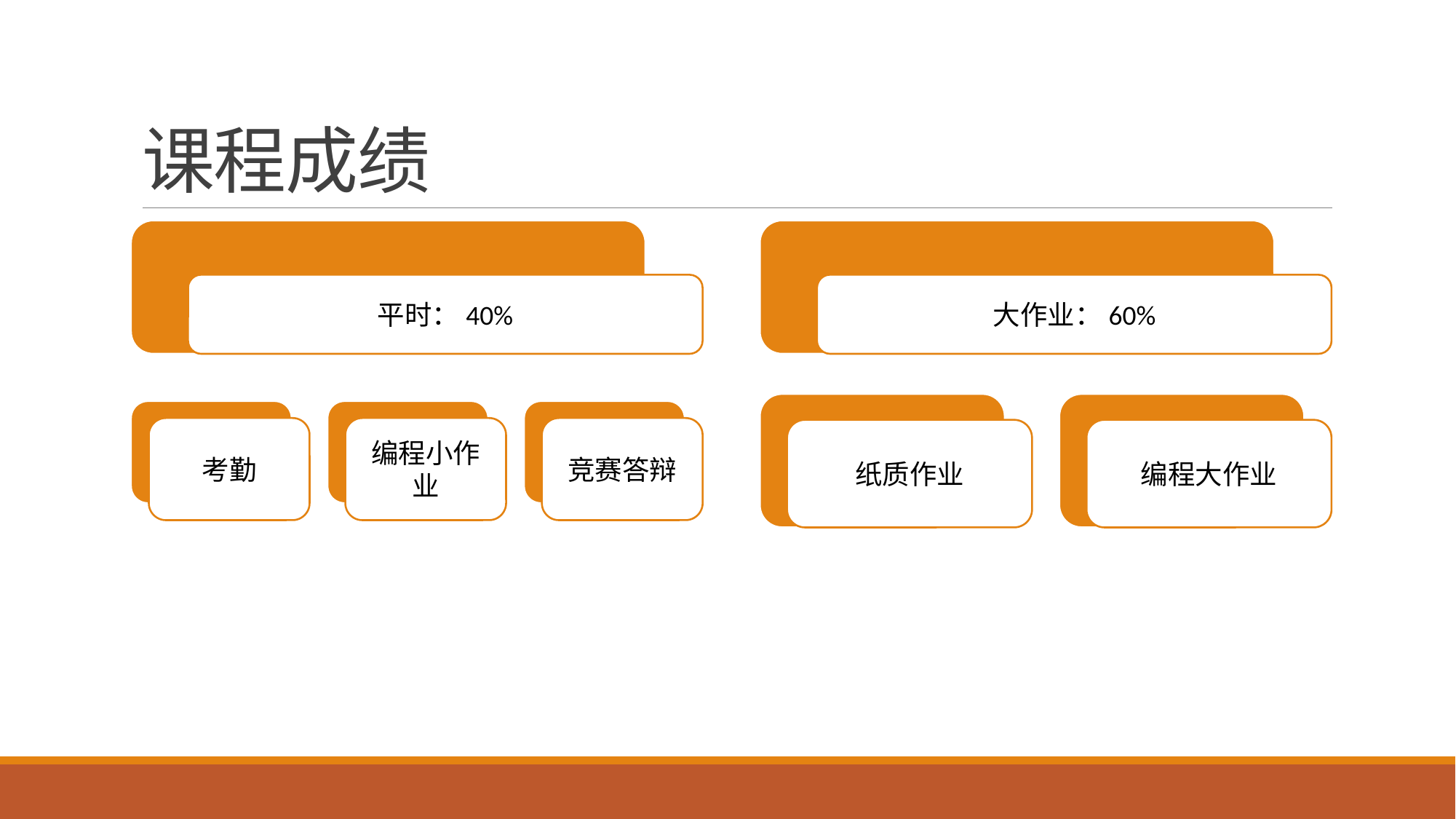

# 课程成绩
平时：40%
考勤
编程小作业
大作业：60%
纸质作业
编程大作业
竞赛答辩